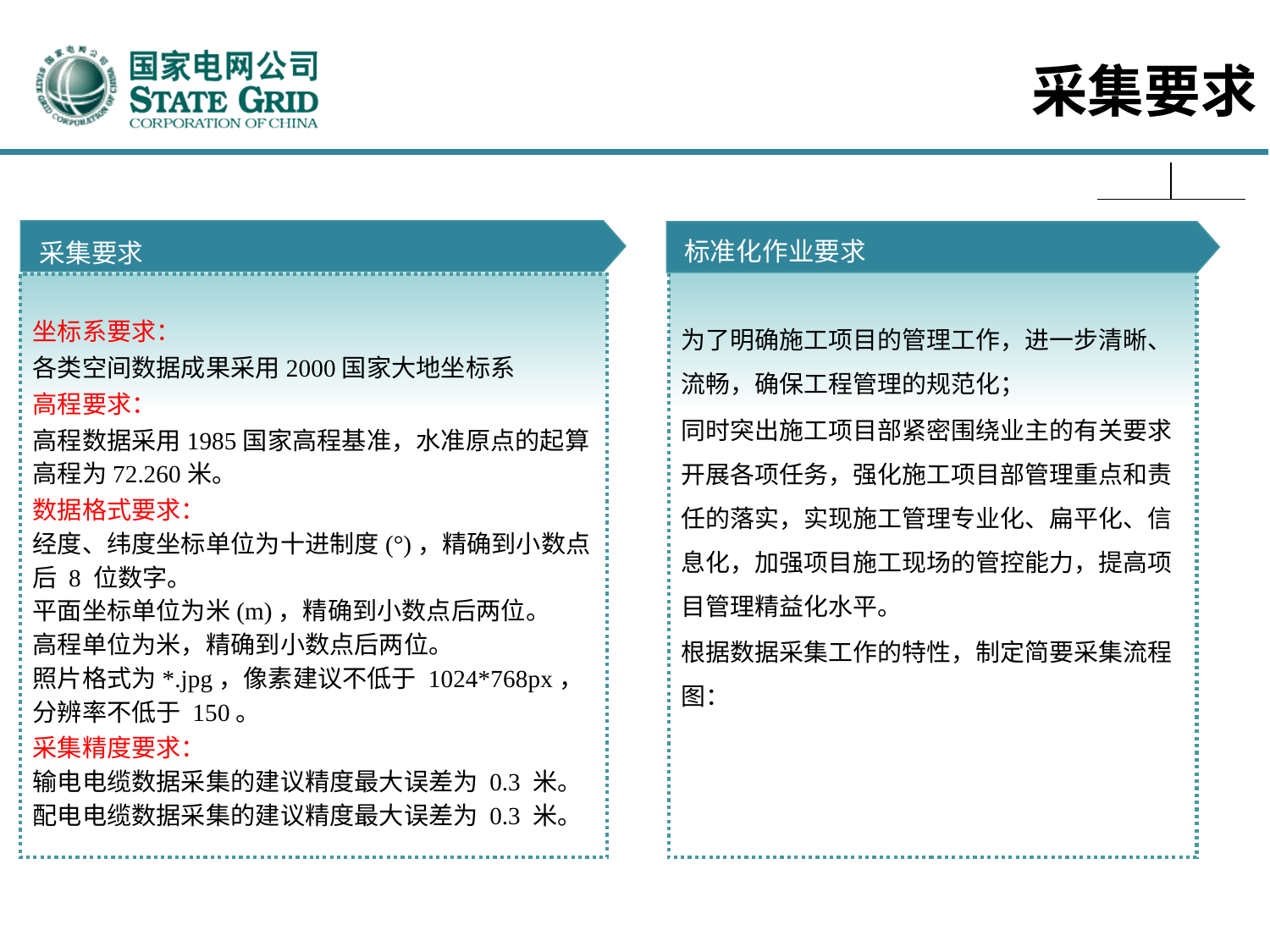

采集要求
标准化作业要求

采集要求

为了明确施工项目的管理工作，进一步清晰、流畅，确保工程管理的规范化；
同时突出施工项目部紧密围绕业主的有关要求开展各项任务，强化施工项目部管理重点和责任的落实，实现施工管理专业化、扁平化、信息化，加强项目施工现场的管控能力，提高项目管理精益化水平。
根据数据采集工作的特性，制定简要采集流程图：

坐标系要求：
各类空间数据成果采用2000国家大地坐标系
高程要求：
高程数据采用1985国家高程基准，水准原点的起算高程为72.260米。
数据格式要求：
经度、纬度坐标单位为十进制度(°)，精确到小数点后 8 位数字。
平面坐标单位为米(m)，精确到小数点后两位。
高程单位为米，精确到小数点后两位。
照片格式为*.jpg，像素建议不低于 1024*768px，分辨率不低于 150。
采集精度要求：
输电电缆数据采集的建议精度最大误差为 0.3 米。
配电电缆数据采集的建议精度最大误差为 0.3 米。